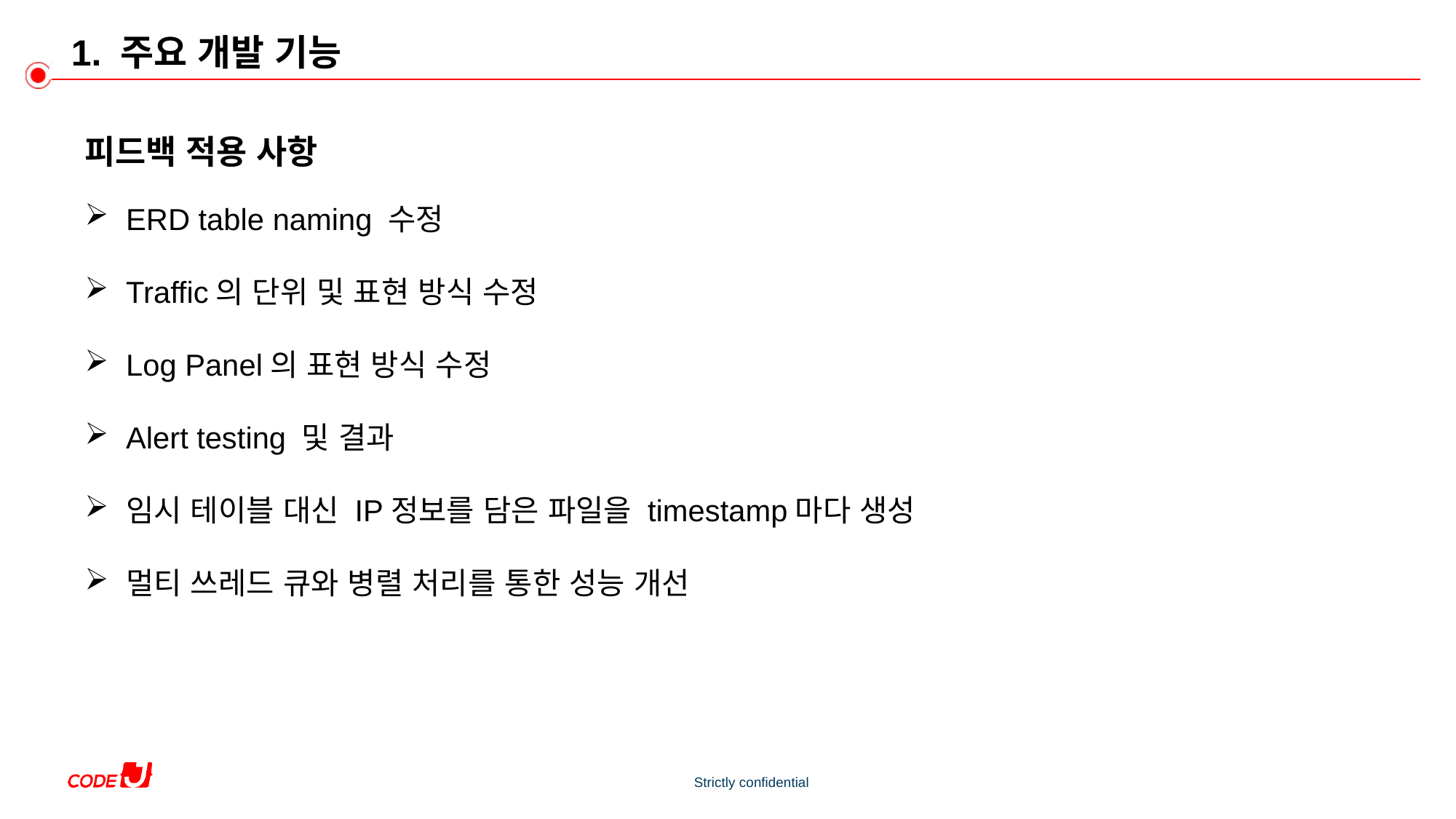

# 1. 주요 개발 기능
피드백 적용 사항
ERD table naming 수정

Traffic의 단위 및 표현 방식 수정

Log Panel의 표현 방식 수정

Alert testing 및 결과

임시 테이블 대신 IP정보를 담은 파일을 timestamp마다 생성

멀티 쓰레드 큐와 병렬 처리를 통한 성능 개선